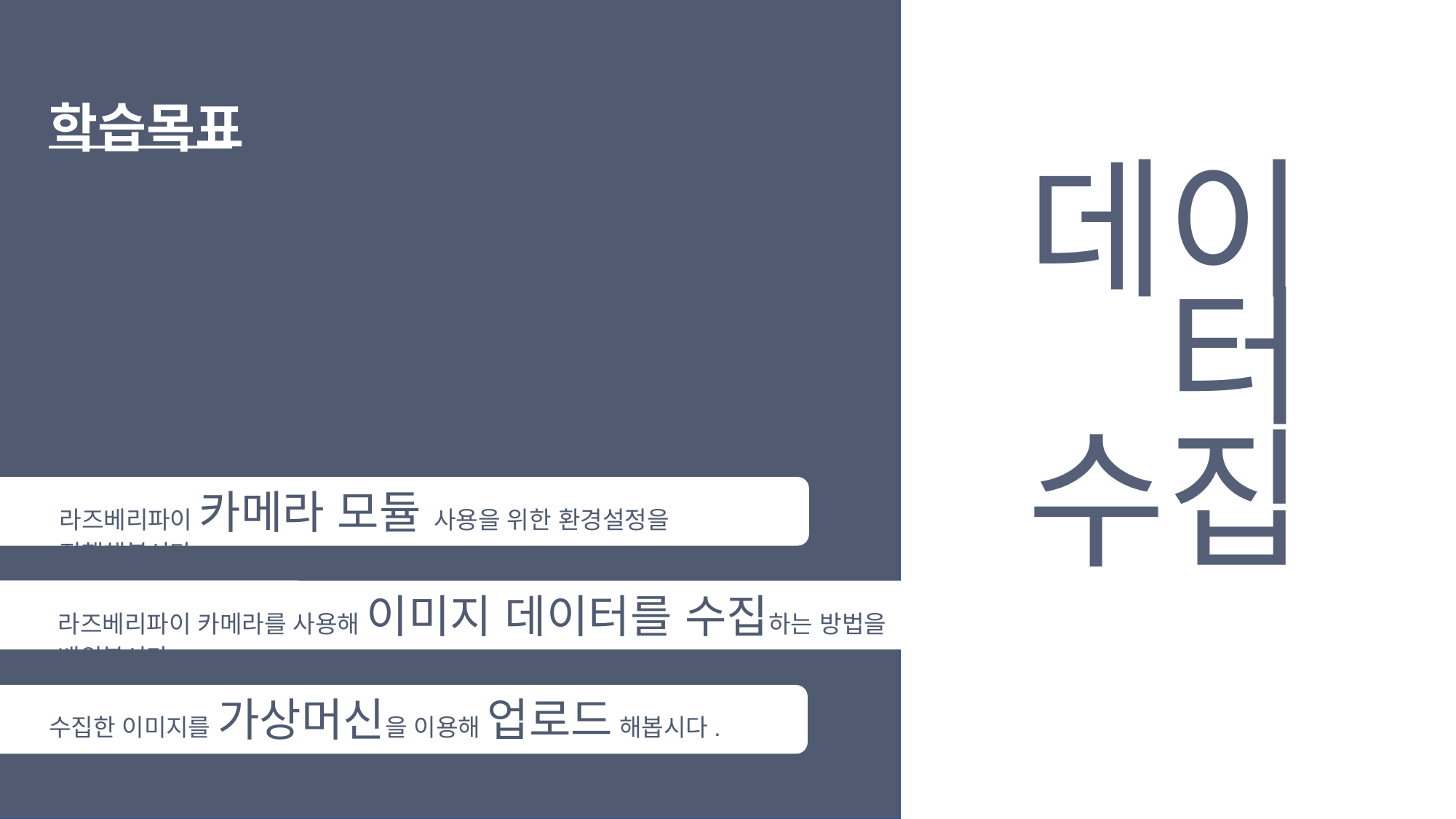

학습목표
데이터
수집

라즈베리파이 카메라 모듈 사용을 위한 환경설정을 진행해봅시다.

라즈베리파이 카메라를 사용해 이미지 데이터를 수집하는 방법을 배워봅시다.

수집한 이미지를 가상머신을 이용해 업로드 해봅시다.